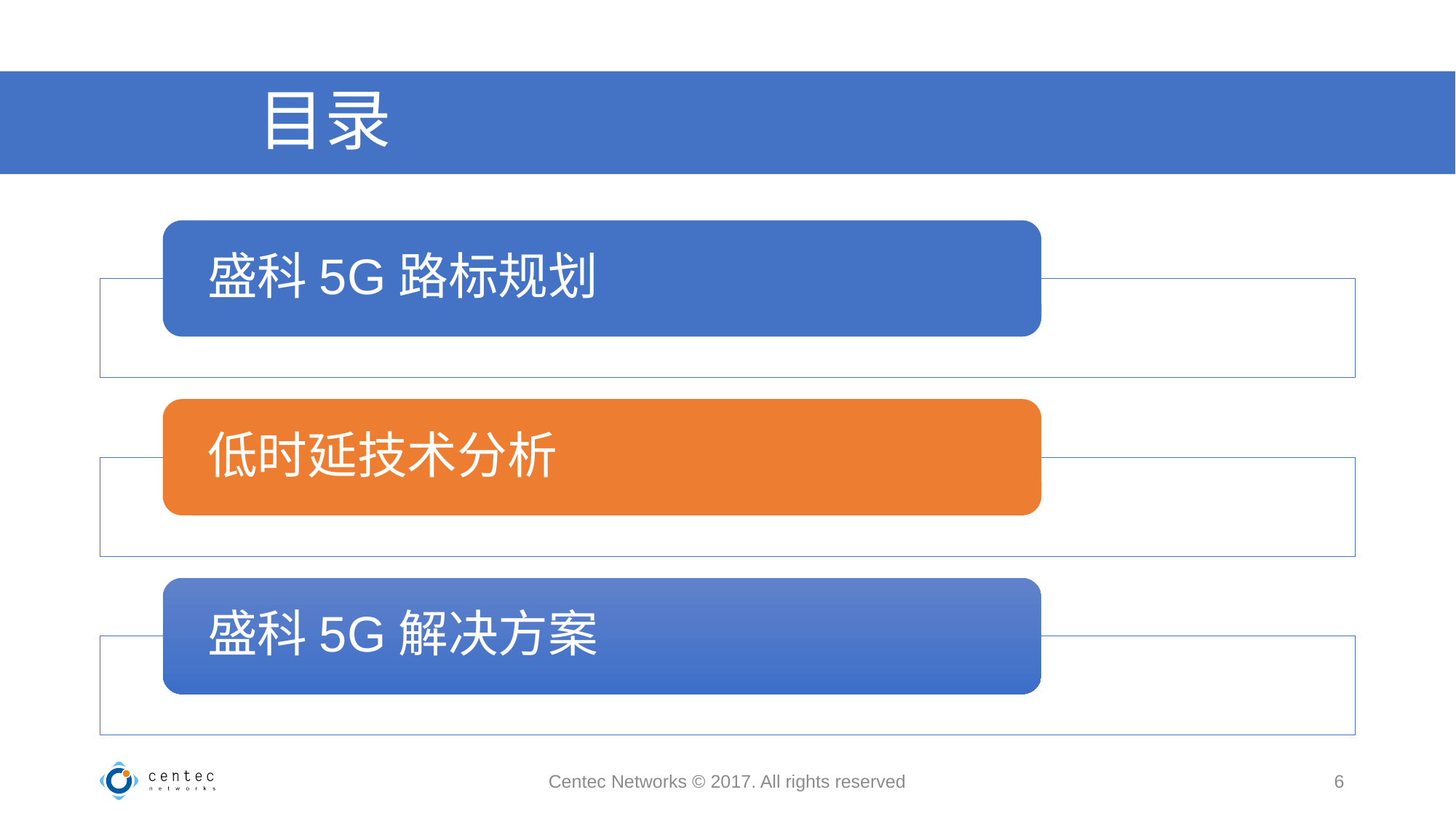

# 目录
盛科5G路标规划
低时延技术分析
盛科5G解决方案
Centec Networks © 2017. All rights reserved
6